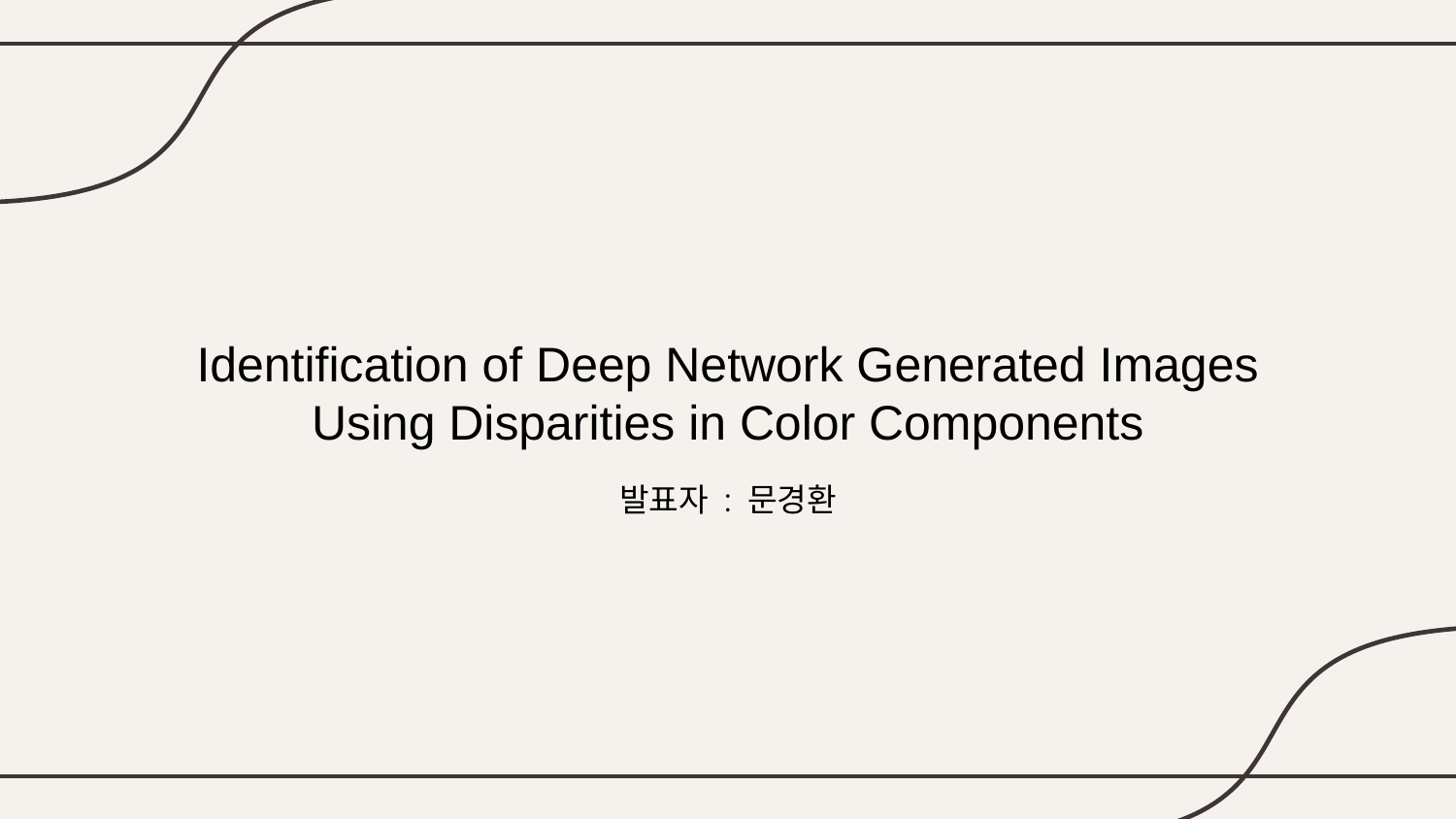

# Identification of Deep Network Generated Images Using Disparities in Color Components
발표자 : 문경환